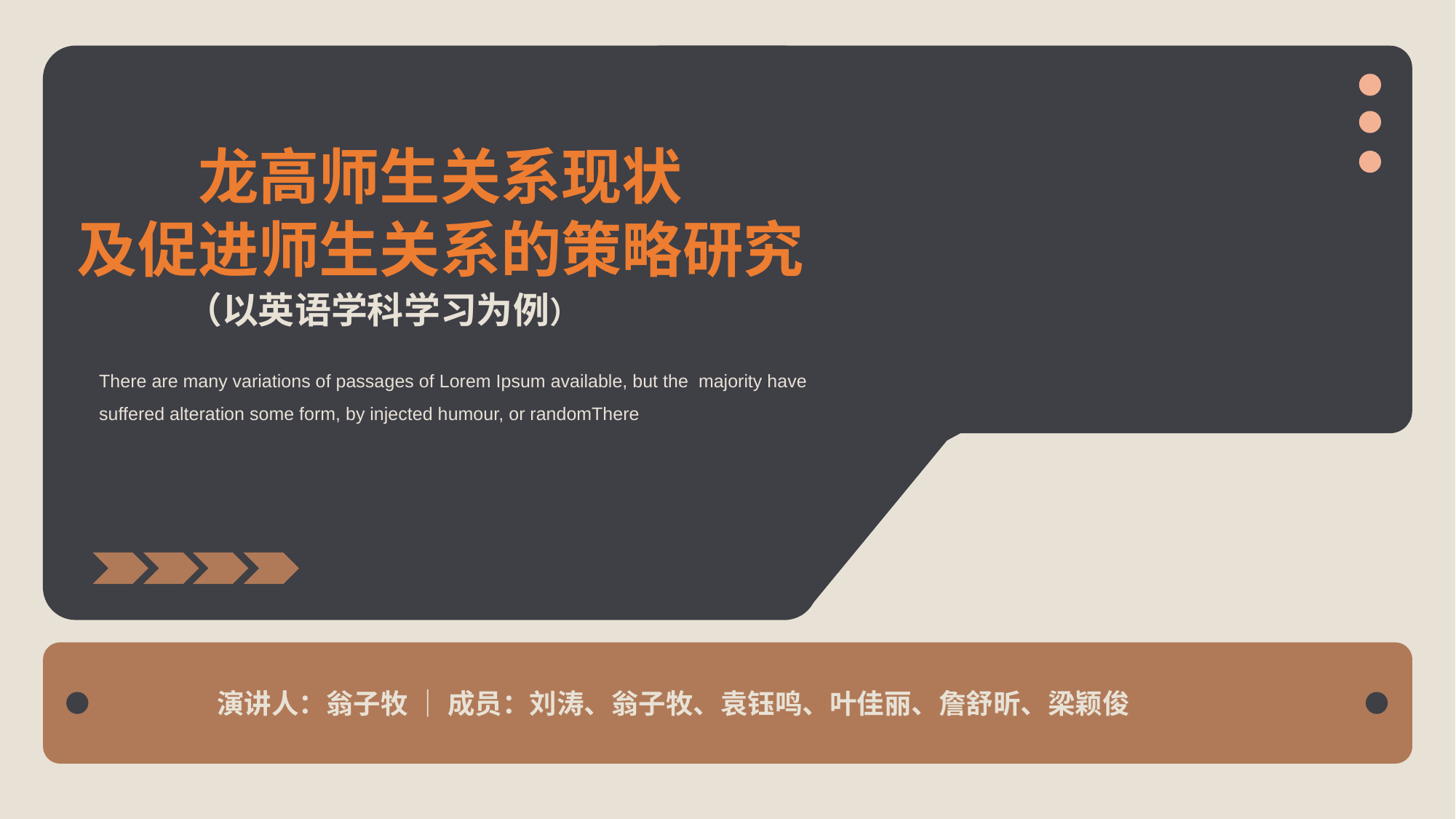

龙高师生关系现状
及促进师生关系的策略研究
（以英语学科学习为例）
There are many variations of passages of Lorem Ipsum available, but the  majority have suffered alteration some form, by injected humour, or randomThere

演讲人：翁子牧 ｜ 成员：刘涛、翁子牧、袁钰鸣、叶佳丽、詹舒昕、梁颖俊